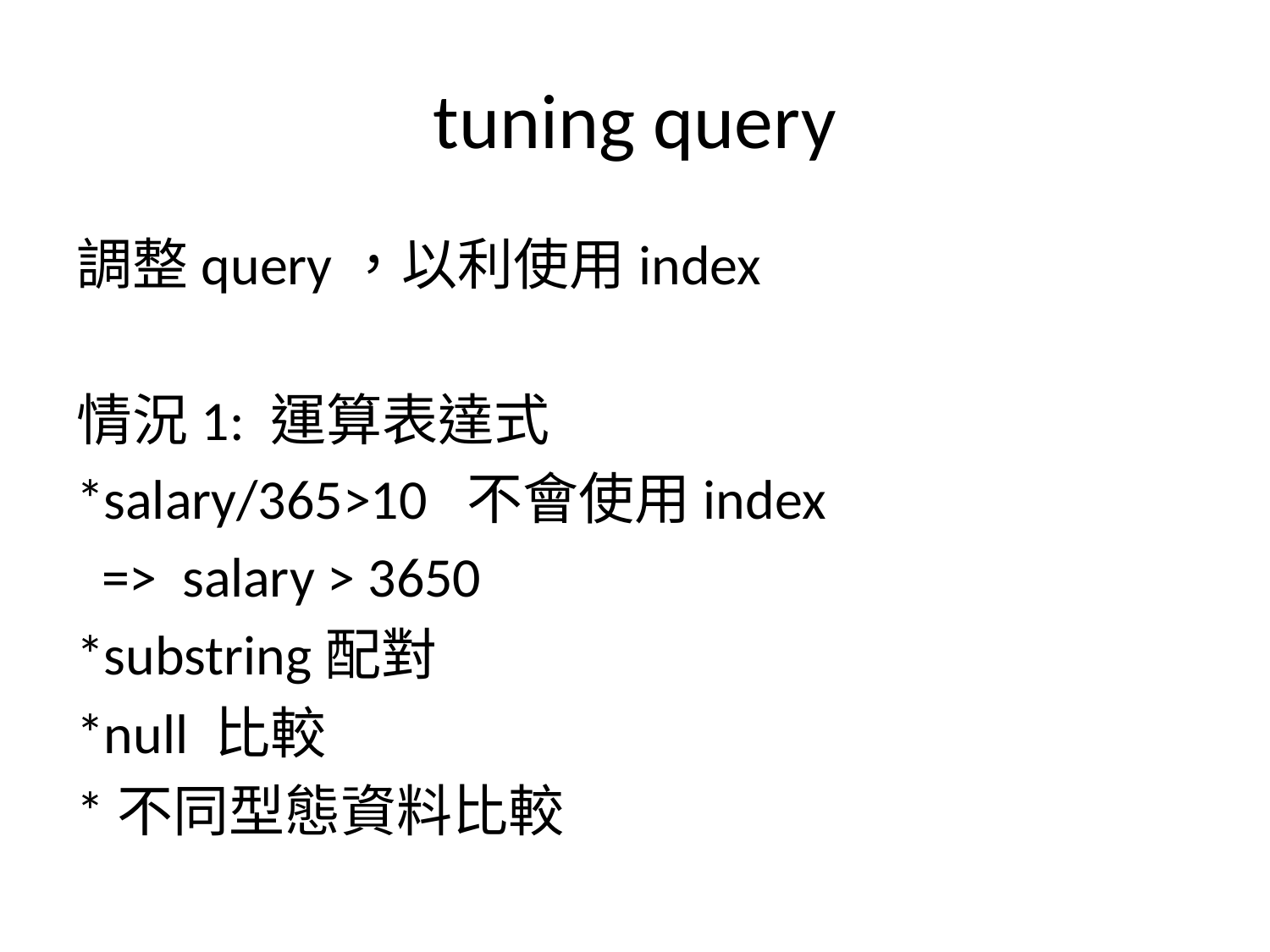

# tuning query
調整query，以利使用index

情況1: 運算表達式
*salary/365>10  不會使用index
  =>  salary > 3650
*substring配對
*null 比較
*不同型態資料比較